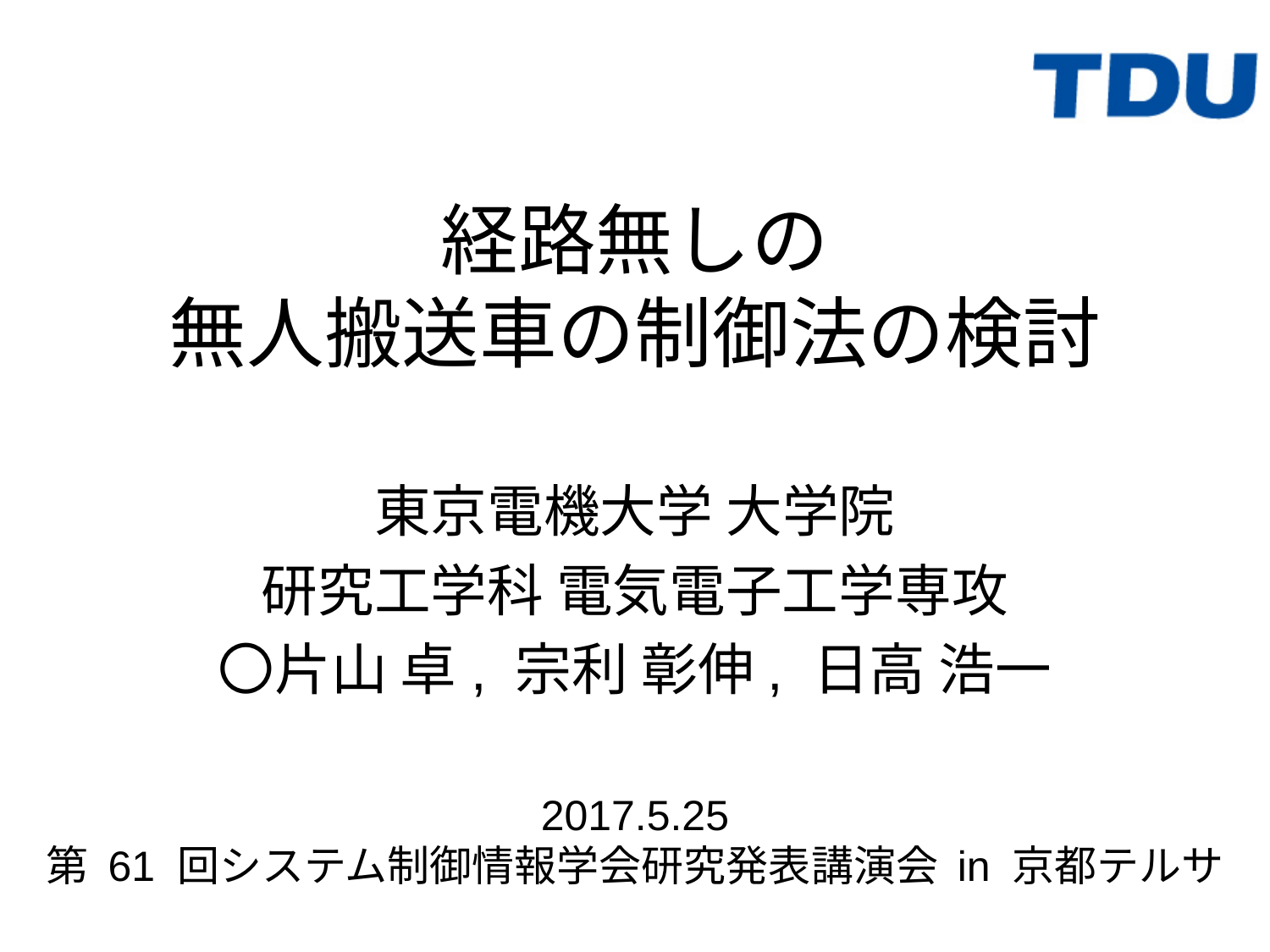

# 経路無しの 無人搬送車の制御法の検討
東京電機大学 大学院
研究工学科 電気電子工学専攻
〇片山 卓, 宗利 彰伸, 日高 浩一
2017.5.25
第 61 回システム制御情報学会研究発表講演会 in 京都テルサ